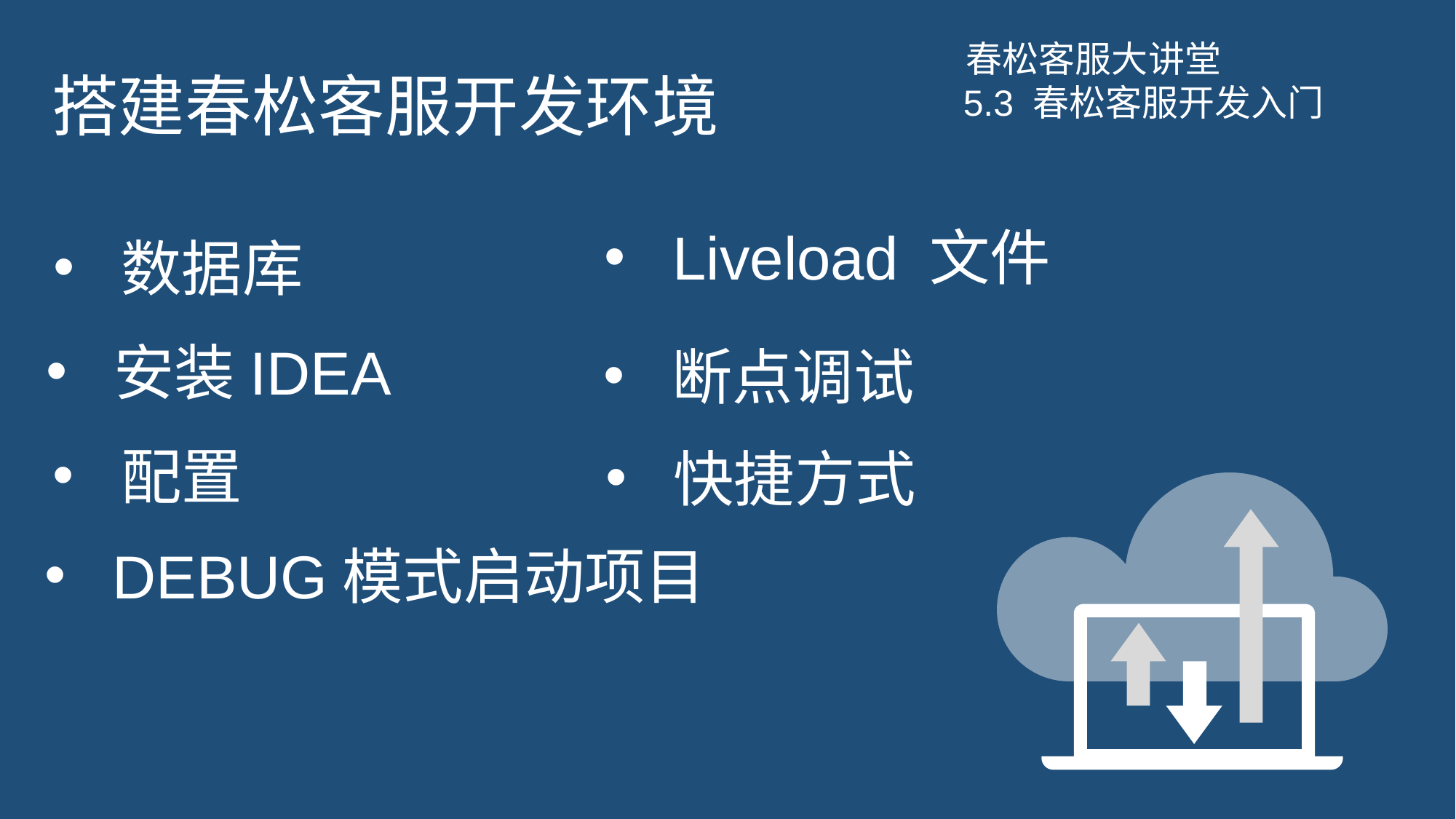

# 搭建春松客服开发环境
春松客服大讲堂
5.3 春松客服开发入门
Liveload 文件
数据库
安装IDEA
断点调试
配置
快捷方式

DEBUG模式启动项目